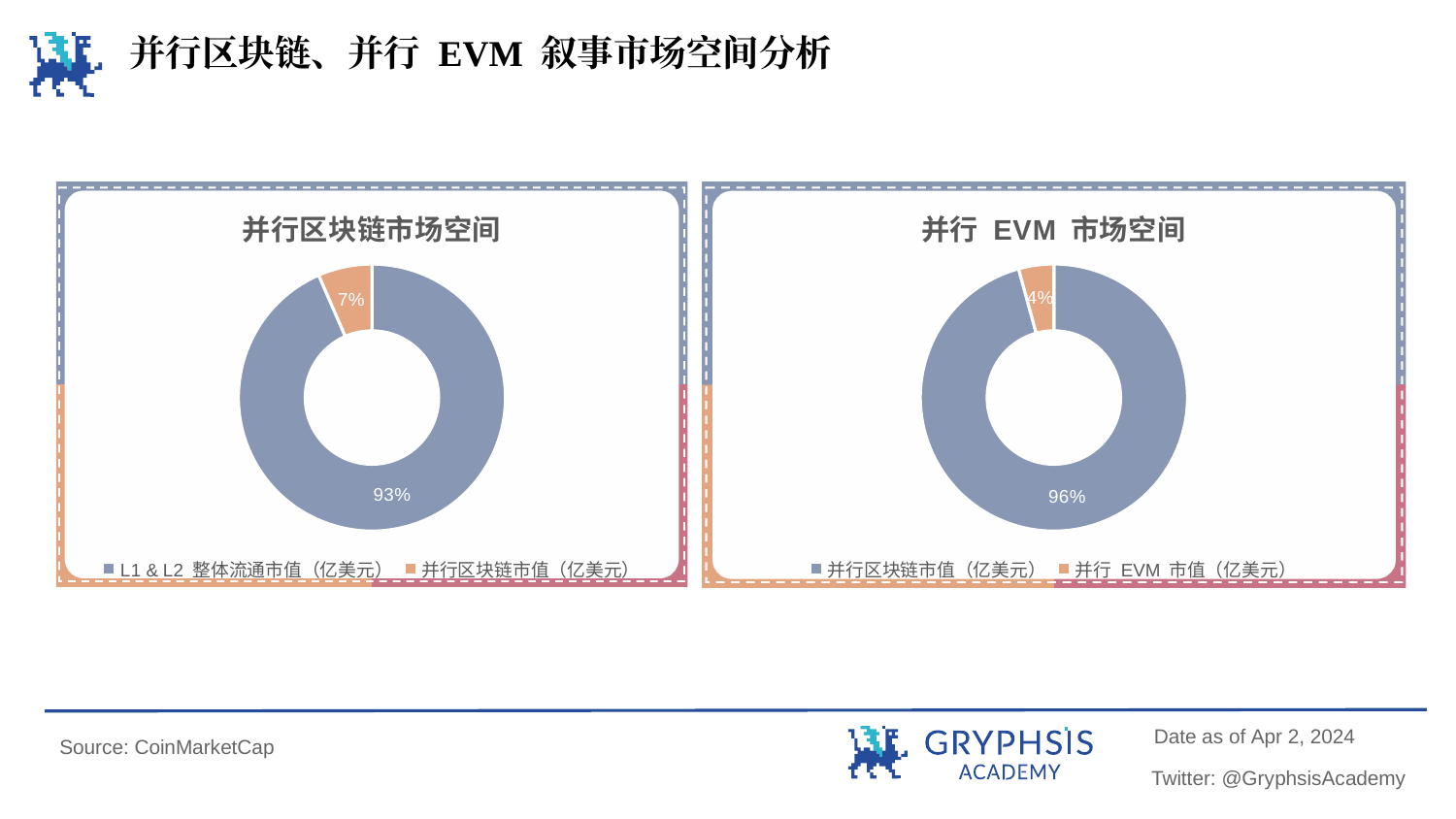

并行区块链、并行 EVM 叙事市场空间分析

### Chart: 并行 EVM 市场空间

| Category |  |
|---|---|
| 并行区块链市值（亿美元） | 525.39 |
| 并行 EVM 市值（亿美元） | 23.39 |

### Chart: 并行区块链市场空间

| Category |  |
|---|---|
| L1 & L2 整体流通市值（亿美元） | 7521.23 |
| 并行区块链市值（亿美元） | 525.39 |
Date as of Apr 2, 2024
Source: CoinMarketCap

Twitter: @GryphsisAcademy